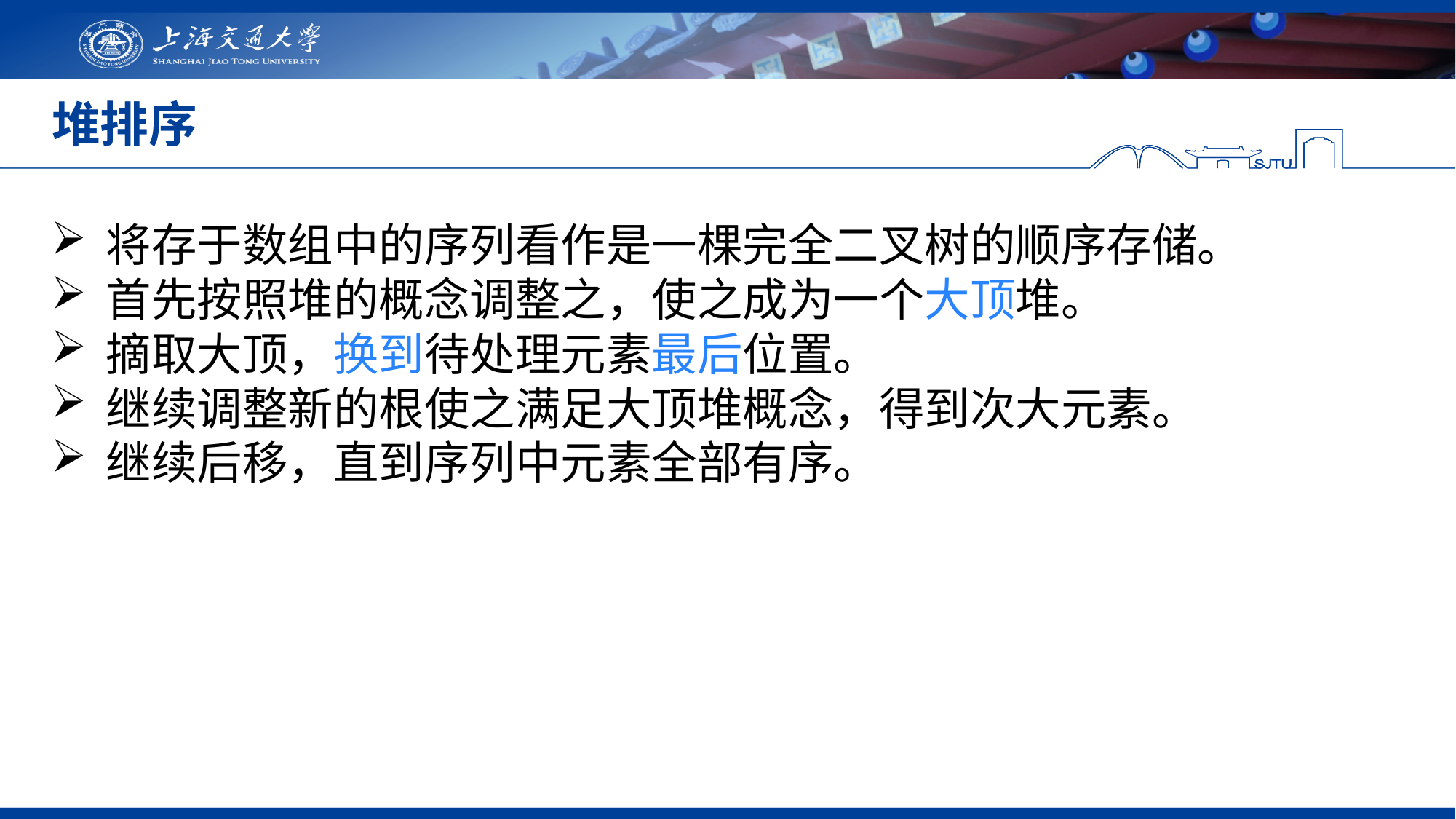

# 堆排序
将存于数组中的序列看作是一棵完全二叉树的顺序存储。
首先按照堆的概念调整之，使之成为一个大顶堆。
摘取大顶，换到待处理元素最后位置。
继续调整新的根使之满足大顶堆概念，得到次大元素。
继续后移，直到序列中元素全部有序。